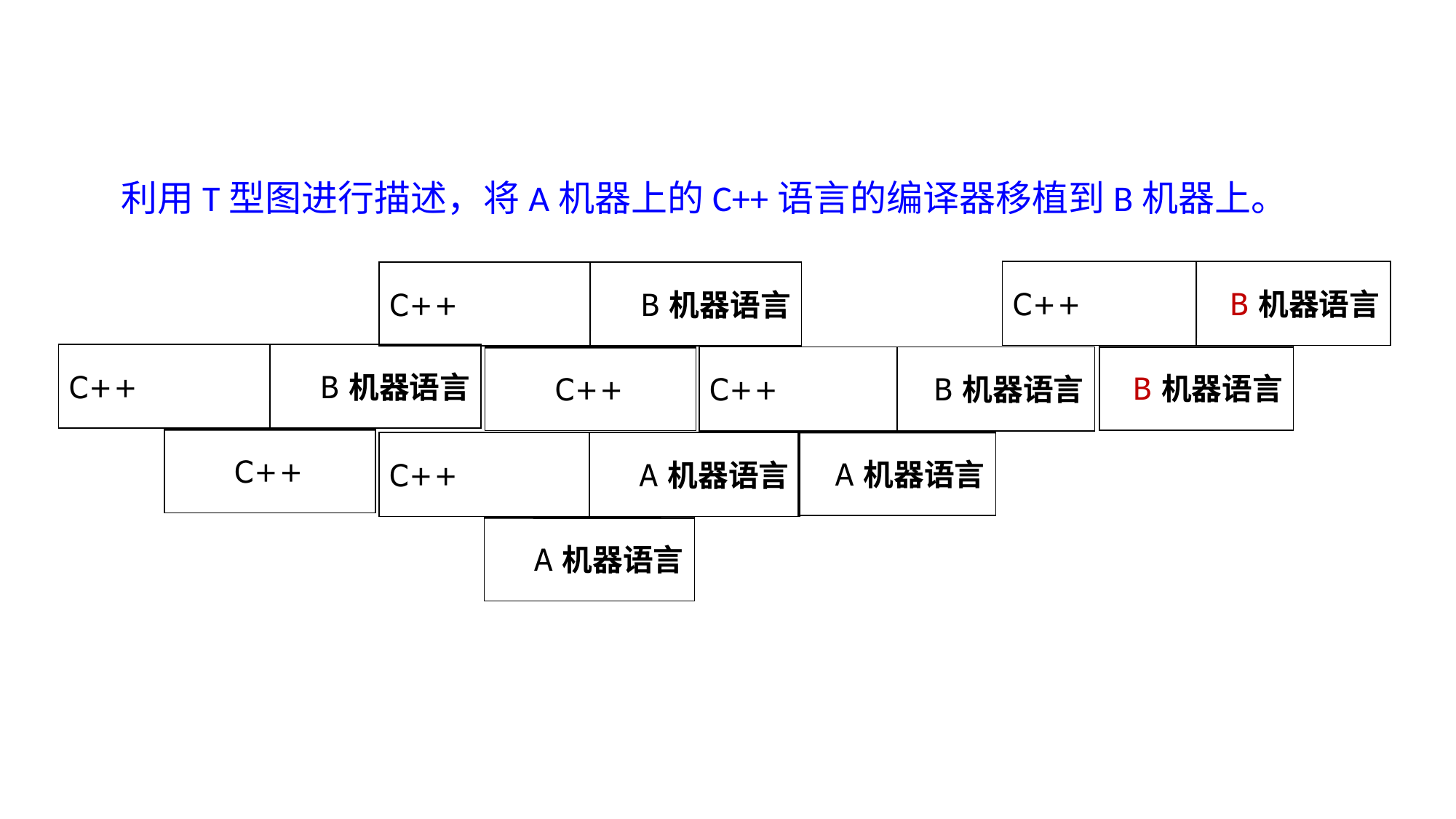

利用T型图进行描述，将A机器上的C++语言的编译器移植到B机器上。
C++

B机器语言
B机器语言

C++

B机器语言
C++

C++

B机器语言
C++

C++

B机器语言
A机器语言

C++

A机器语言
A机器语言